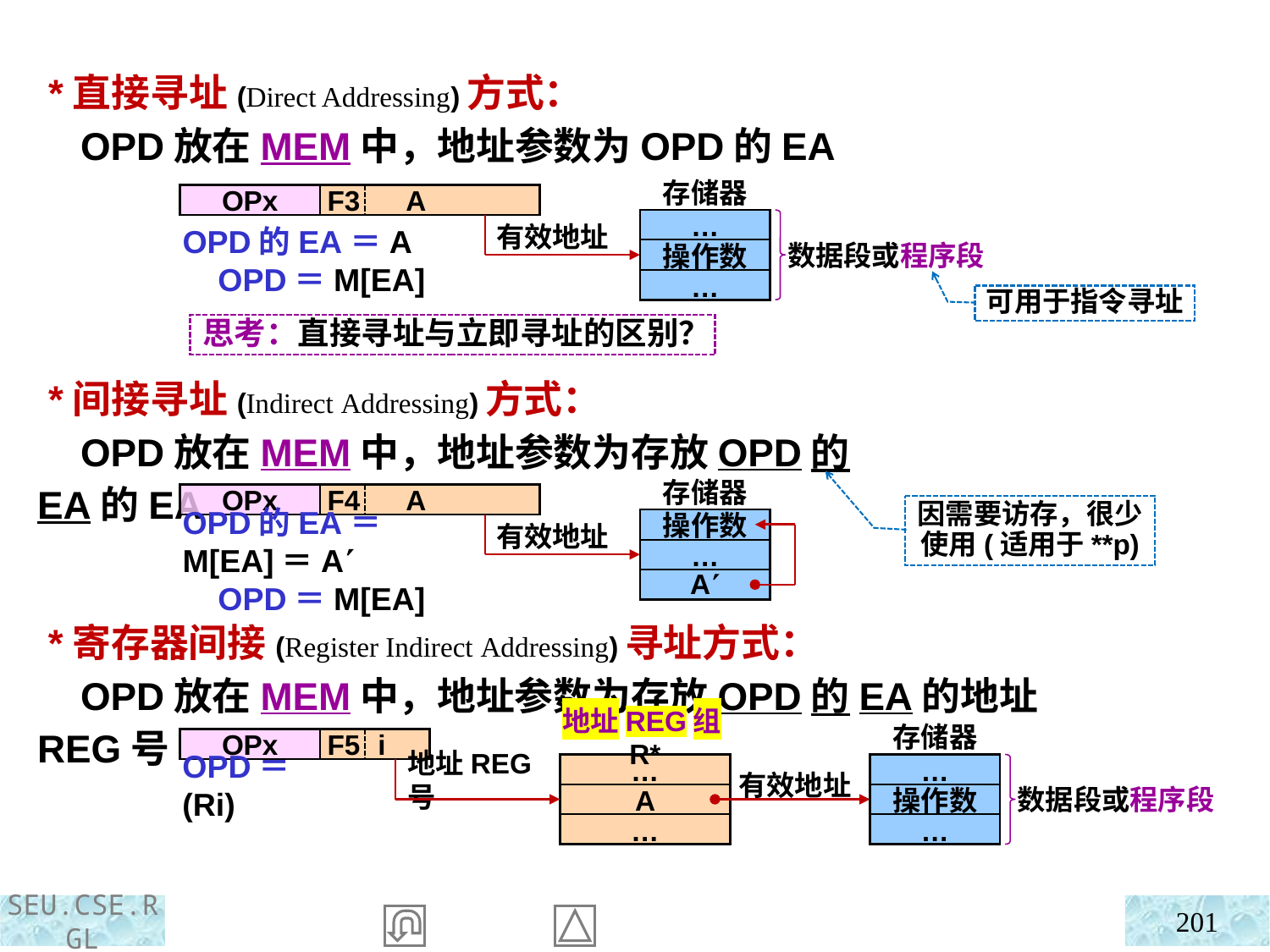

*直接寻址(Direct Addressing)方式：
    OPD放在MEM中，地址参数为OPD的EA
存储器
OPx
F3      A
…
操作数
…

OPD的EA＝A
    OPD＝M[EA]
有效地址
数据段或程序段
可用于指令寻址
思考：直接寻址与立即寻址的区别？
 *间接寻址(Indirect Addressing)方式：
    OPD放在MEM中，地址参数为存放OPD的EA的EA
存储器
OPx
F4      A
操作数
…
A′
OPD的EA＝M[EA]＝A′
    OPD＝M[EA]
有效地址
因需要访存，很少使用(适用于**p)
 *寄存器间接(Register Indirect Addressing)寻址方式：
    OPD放在MEM中，地址参数为存放OPD的EA的地址REG号
地址REG组R*
存储器
OPx
F5   i
…
A
…
…
操作数
…

OPD＝(Ri)
地址REG号
有效地址
数据段或程序段
201